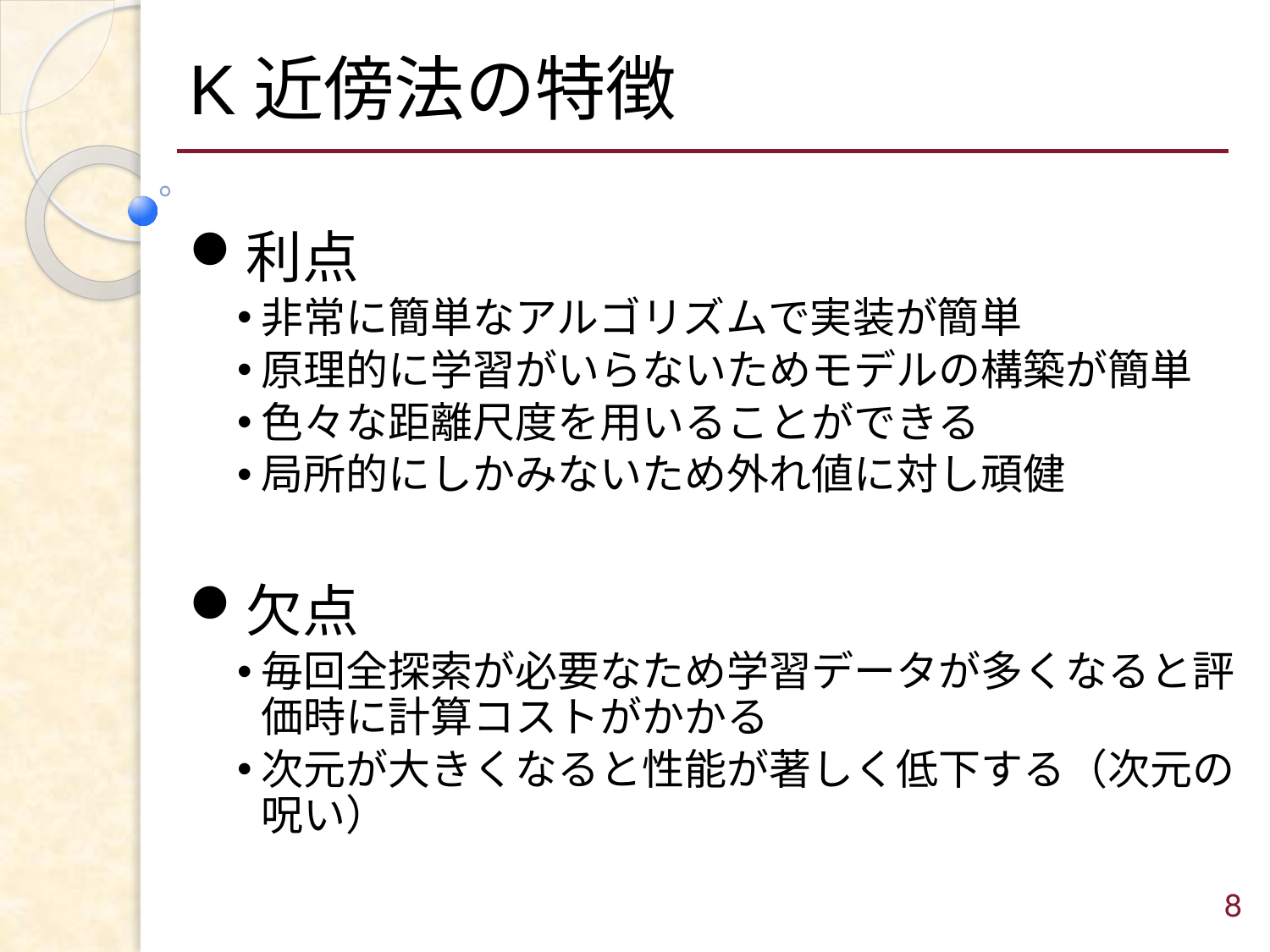

# K近傍法の特徴
利点
非常に簡単なアルゴリズムで実装が簡単
原理的に学習がいらないためモデルの構築が簡単
色々な距離尺度を用いることができる
局所的にしかみないため外れ値に対し頑健

欠点
毎回全探索が必要なため学習データが多くなると評価時に計算コストがかかる
次元が大きくなると性能が著しく低下する（次元の呪い）
8